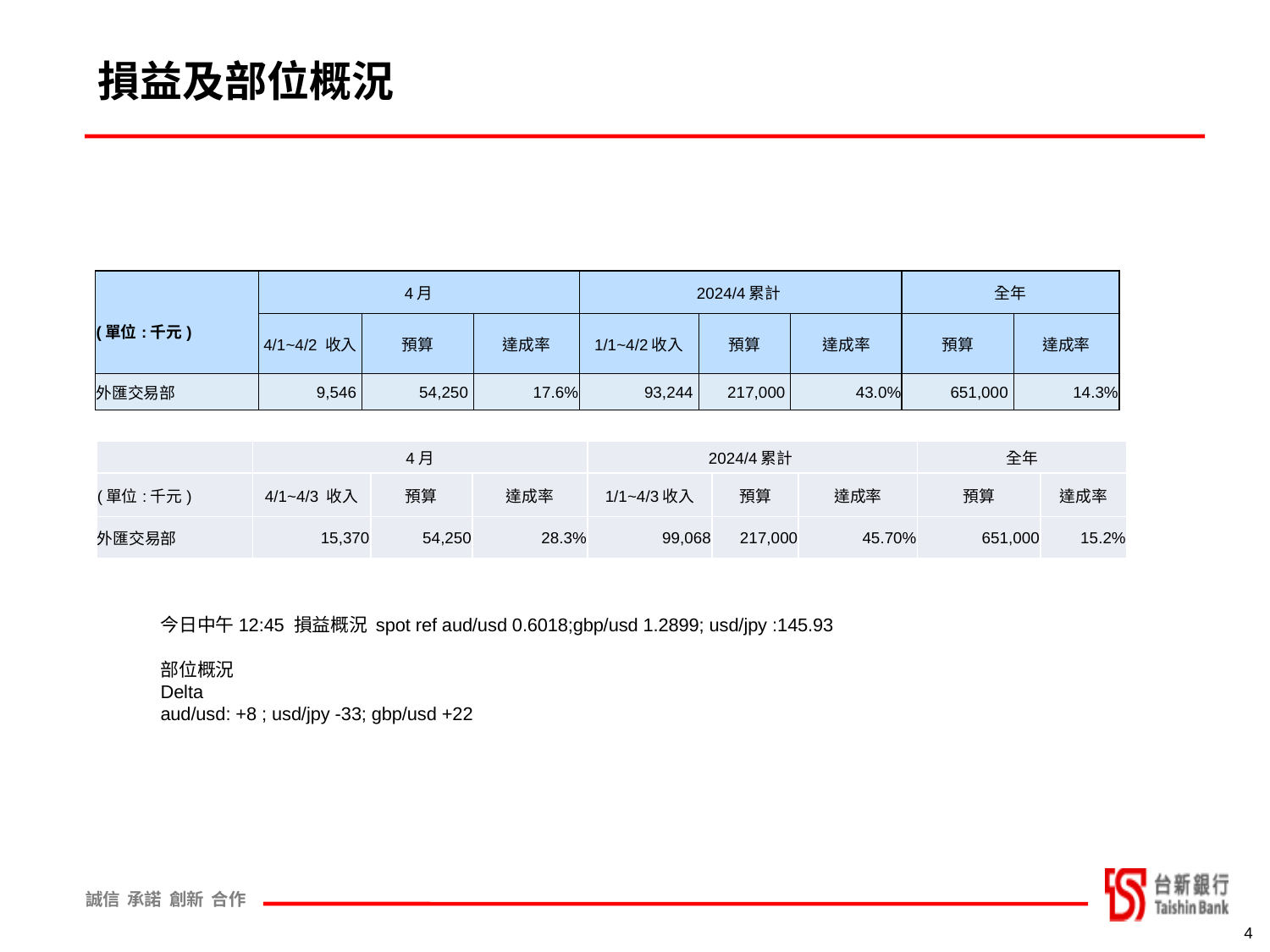

# 損益及部位概況
| (單位:千元) | 4月 |  |  | 2024/4累計 |  |  | 全年 |  |
| --- | --- | --- | --- | --- | --- | --- | --- | --- |
|  | 4/1~4/2 收入 | 預算 | 達成率 | 1/1~4/2收入 | 預算 | 達成率 | 預算 | 達成率 |
| 外匯交易部 | 9,546 | 54,250 | 17.6% | 93,244 | 217,000 | 43.0% | 651,000 | 14.3% |
|  | 4月 |  |  | 2024/4累計 |  |  | 全年 |  |
| --- | --- | --- | --- | --- | --- | --- | --- | --- |
| (單位:千元) | 4/1~4/3 收入 | 預算 | 達成率 | 1/1~4/3收入 | 預算 | 達成率 | 預算 | 達成率 |
| 外匯交易部 | 15,370 | 54,250 | 28.3% | 99,068 | 217,000 | 45.70% | 651,000 | 15.2% |
今日中午12:45 損益概況 spot ref aud/usd 0.6018;gbp/usd 1.2899; usd/jpy :145.93

部位概況
Delta
aud/usd: +8 ; usd/jpy -33; gbp/usd +22

4